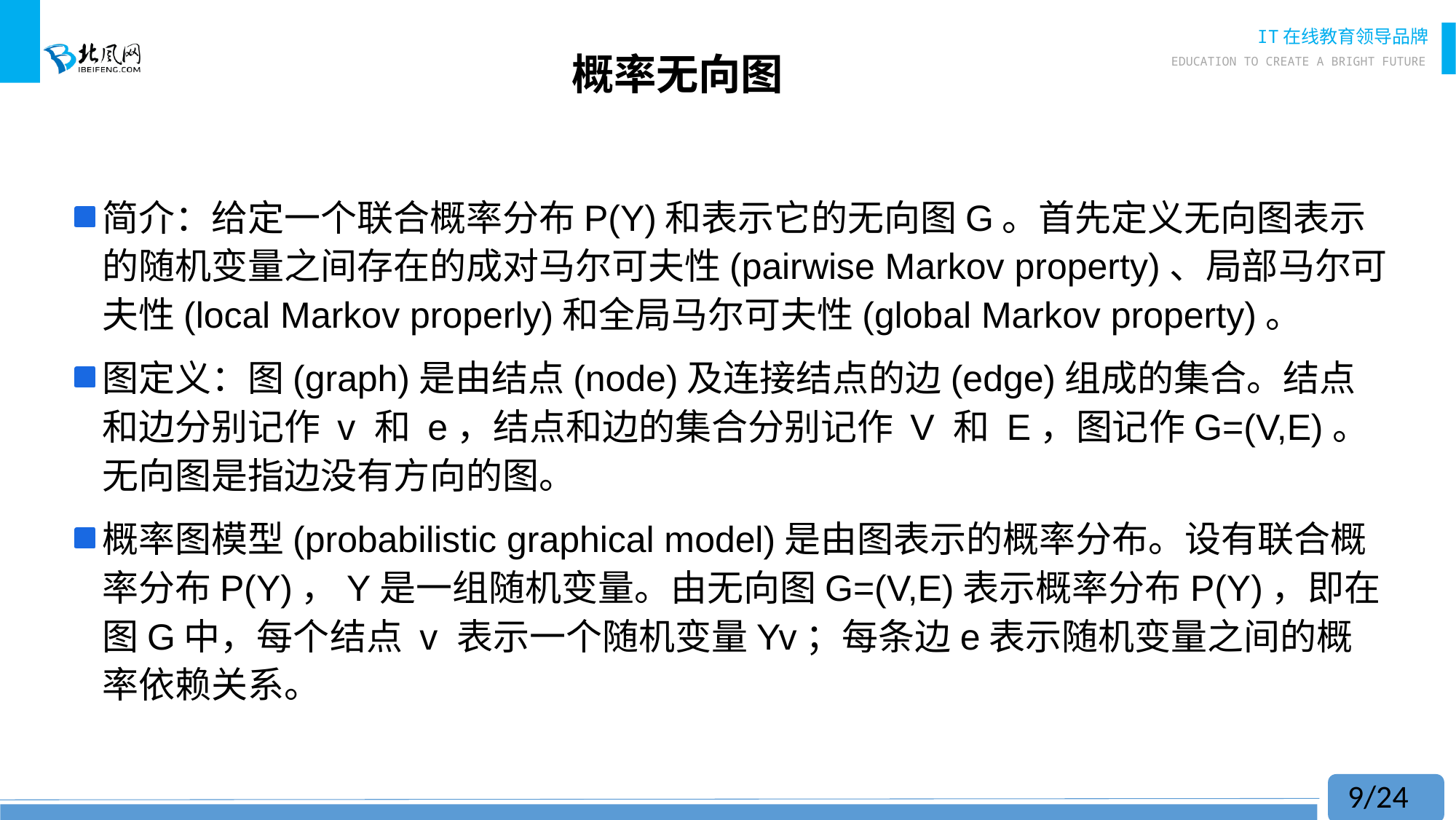

# 概率无向图
简介：给定一个联合概率分布P(Y)和表示它的无向图G。首先定义无向图表示的随机变量之间存在的成对马尔可夫性(pairwise Markov property)、局部马尔可夫性(local Markov properly)和全局马尔可夫性(global Markov property)。
图定义：图(graph)是由结点(node)及连接结点的边(edge)组成的集合。结点和边分别记作 v 和 e，结点和边的集合分别记作 V 和 E，图记作G=(V,E)。无向图是指边没有方向的图。
概率图模型(probabilistic graphical model)是由图表示的概率分布。设有联合概率分布P(Y)，Y是一组随机变量。由无向图G=(V,E)表示概率分布P(Y)，即在图G中，每个结点 v 表示一个随机变量Yv；每条边e表示随机变量之间的概率依赖关系。